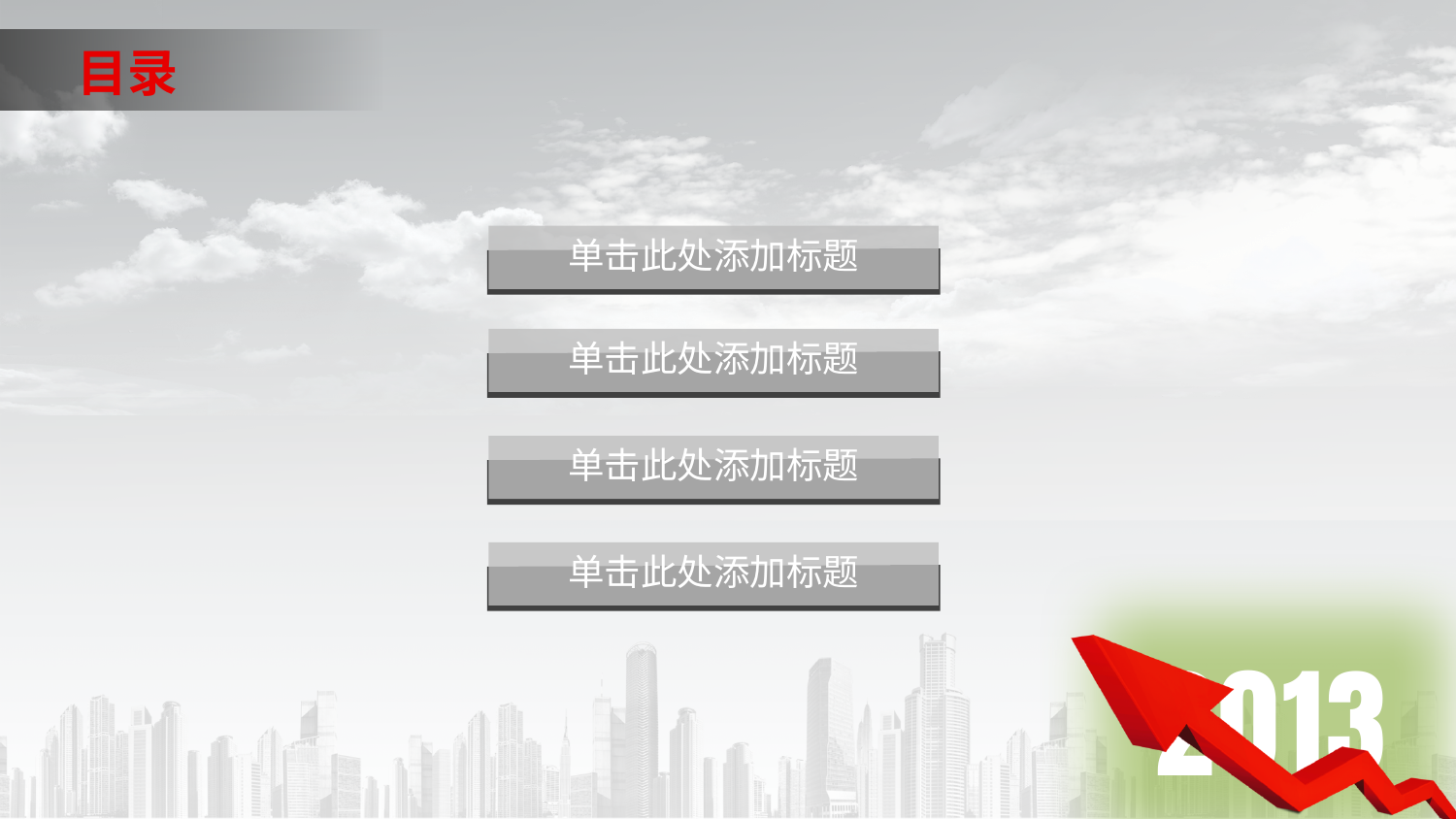

目录

单击此处添加标题

单击此处添加标题

单击此处添加标题

单击此处添加标题